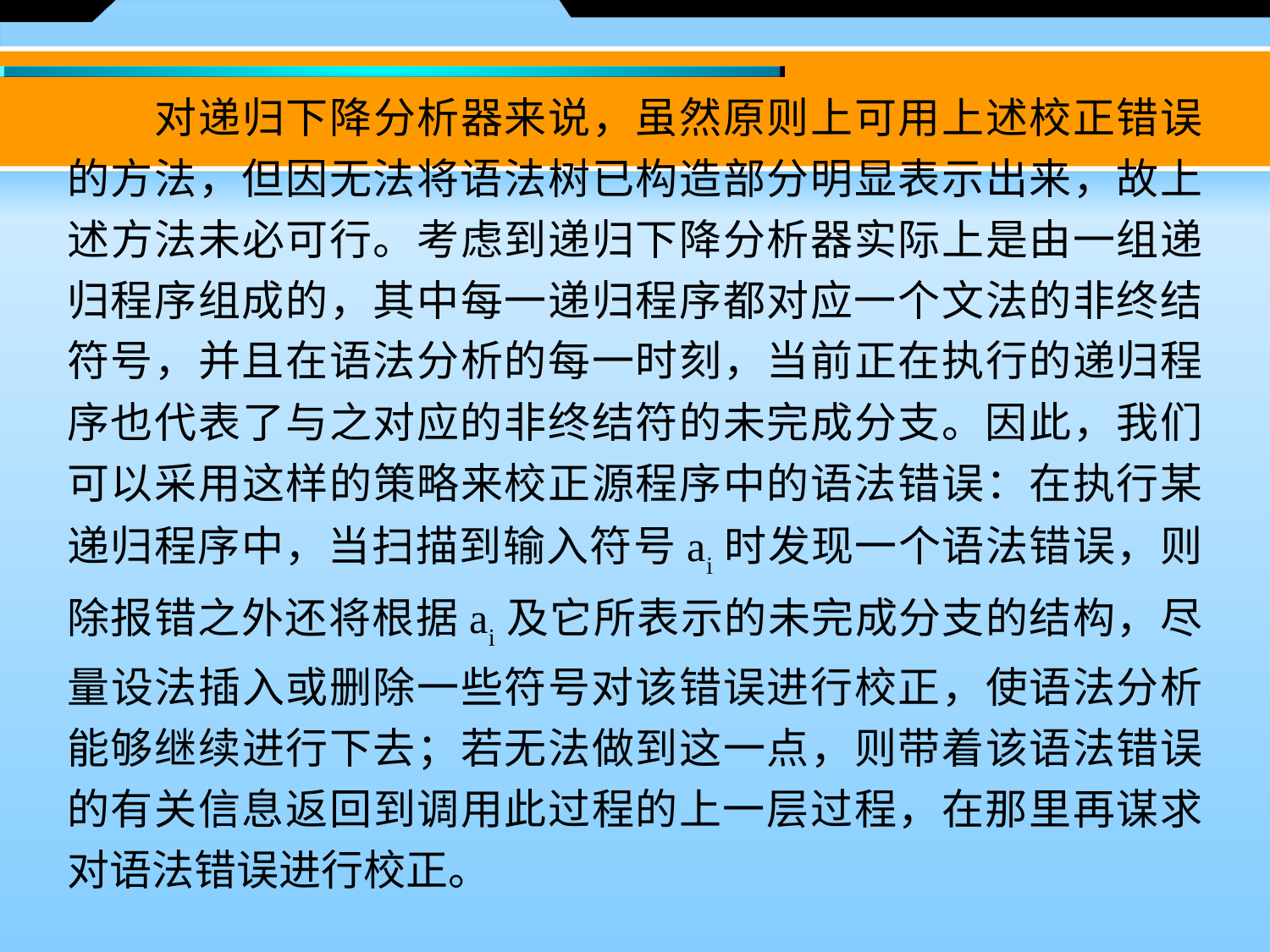

对递归下降分析器来说，虽然原则上可用上述校正错误的方法，但因无法将语法树已构造部分明显表示出来，故上述方法未必可行。考虑到递归下降分析器实际上是由一组递归程序组成的，其中每一递归程序都对应一个文法的非终结符号，并且在语法分析的每一时刻，当前正在执行的递归程序也代表了与之对应的非终结符的未完成分支。因此，我们可以采用这样的策略来校正源程序中的语法错误：在执行某递归程序中，当扫描到输入符号ai时发现一个语法错误，则除报错之外还将根据ai及它所表示的未完成分支的结构，尽量设法插入或删除一些符号对该错误进行校正，使语法分析能够继续进行下去；若无法做到这一点，则带着该语法错误的有关信息返回到调用此过程的上一层过程，在那里再谋求对语法错误进行校正。